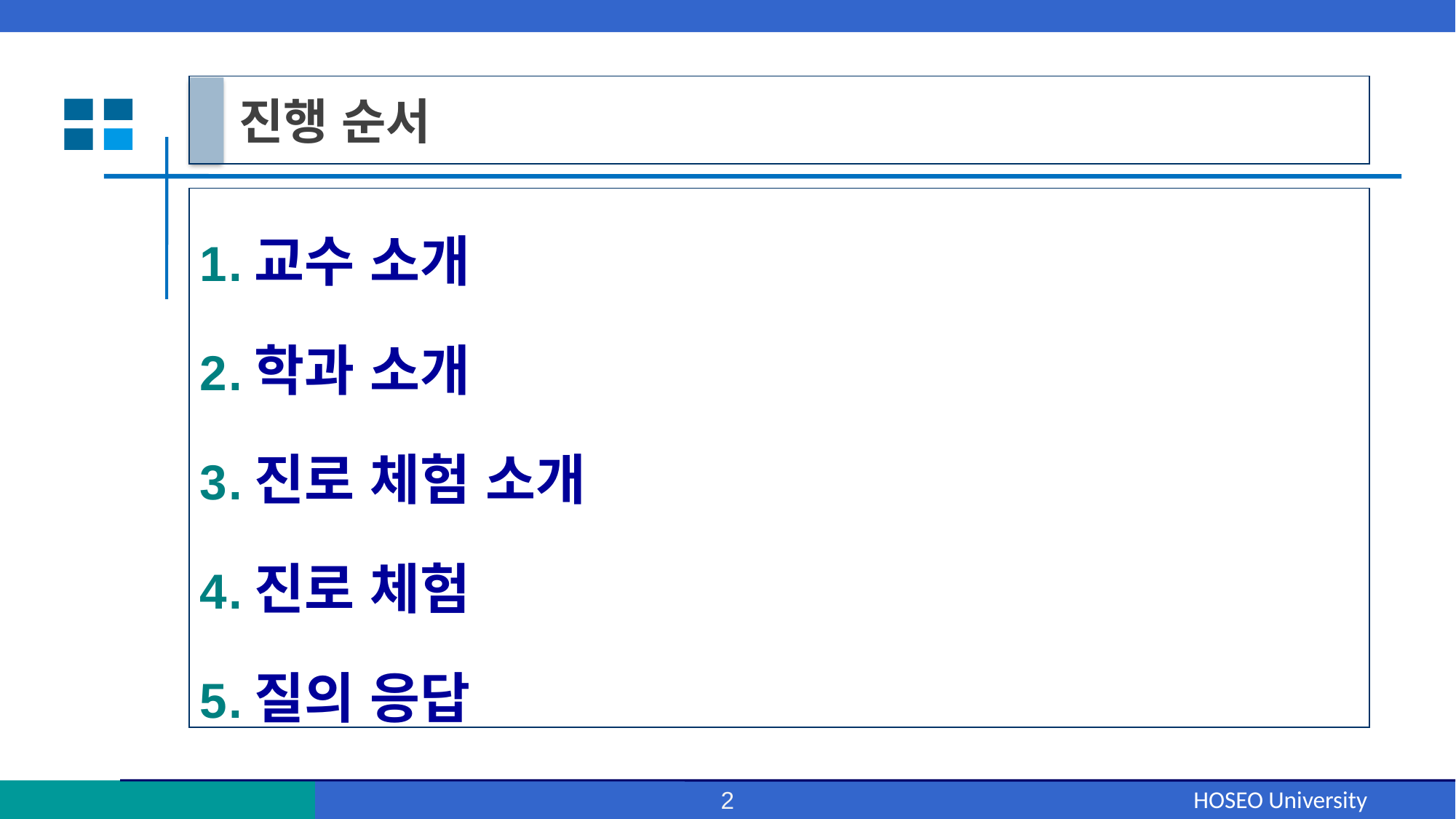

# 진행 순서
교수 소개
학과 소개
진로 체험 소개
진로 체험
질의 응답